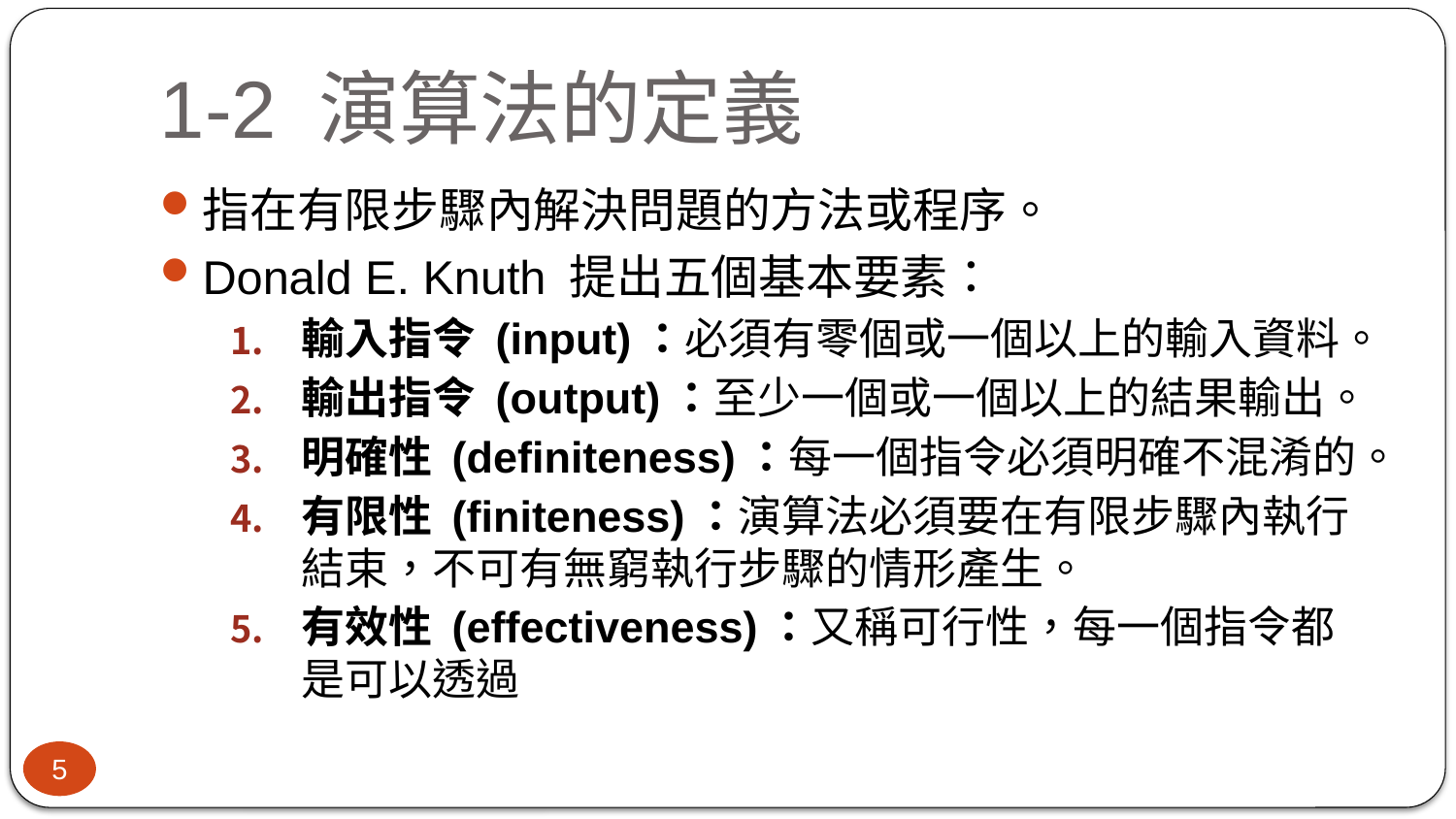

# 1-2 演算法的定義
指在有限步驟內解決問題的方法或程序。
Donald E. Knuth 提出五個基本要素：
輸入指令 (input)：必須有零個或一個以上的輸入資料。
輸出指令 (output)：至少一個或一個以上的結果輸出。
明確性 (definiteness)：每一個指令必須明確不混淆的。
有限性 (finiteness)：演算法必須要在有限步驟內執行結束，不可有無窮執行步驟的情形產生。
有效性 (effectiveness)：又稱可行性，每一個指令都是可以透過
5